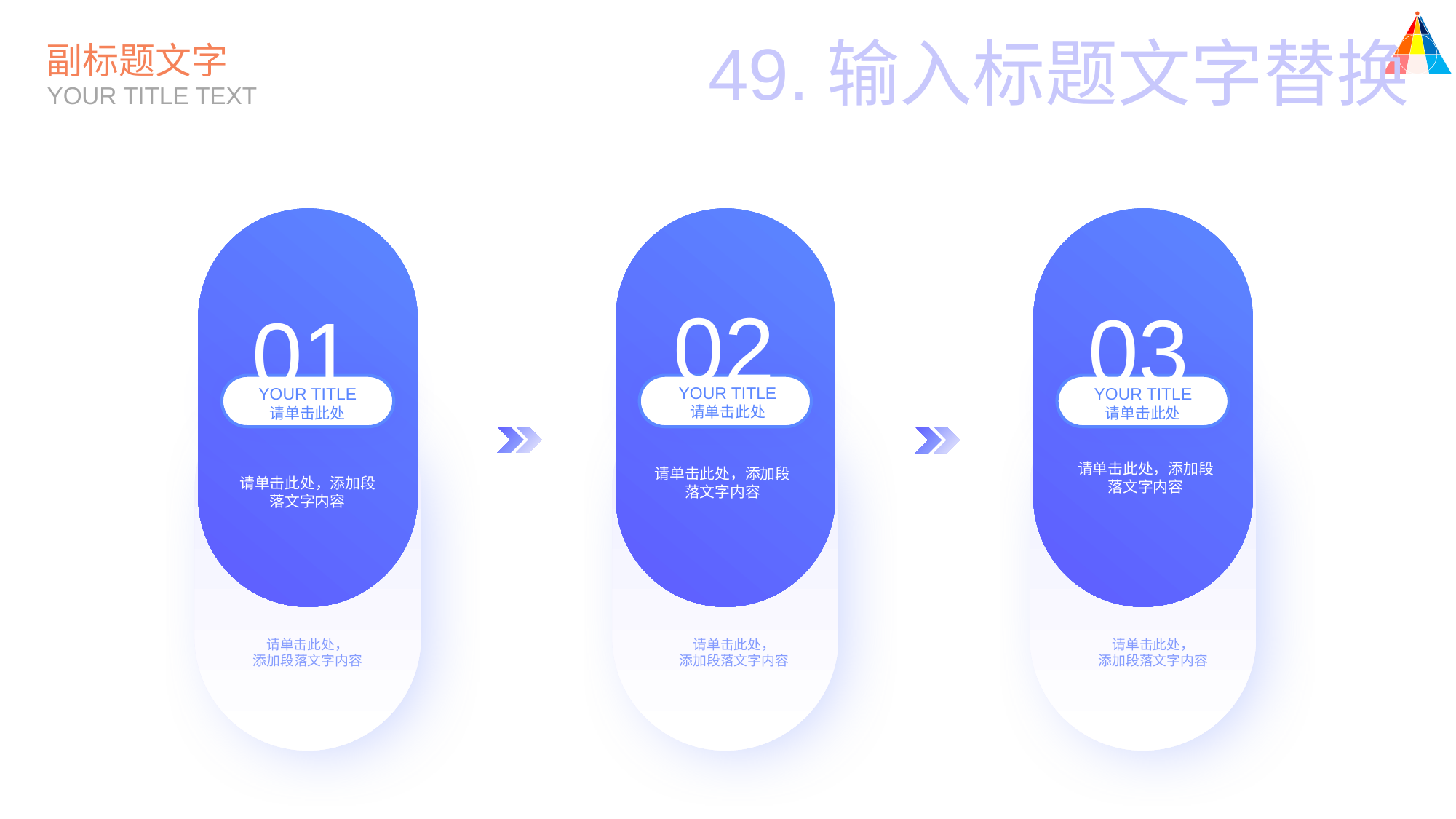

49.输入标题文字替换
副标题文字
YOUR TITLE TEXT
02
03
01

YOUR TITLE
请单击此处
YOUR TITLE
请单击此处
YOUR TITLE
请单击此处

请单击此处，添加段落文字内容
请单击此处，添加段落文字内容
请单击此处，添加段落文字内容
请单击此处，
添加段落文字内容
请单击此处，
添加段落文字内容
请单击此处，
添加段落文字内容